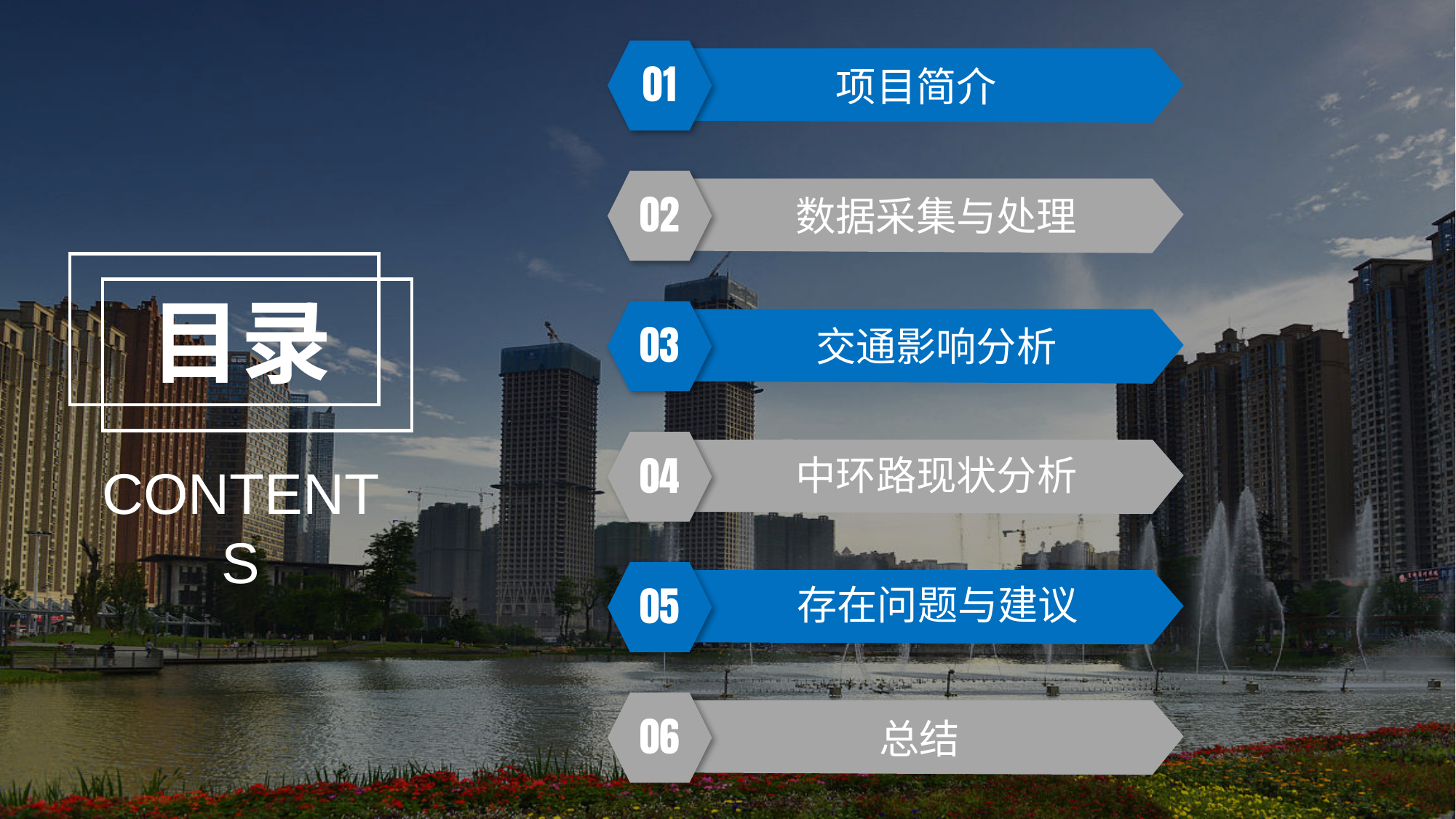

01

项目简介
02

数据采集与处理

目录
03

交通影响分析
04

中环路现状分析

CONTENTS
05

存在问题与建议
06

总结
5